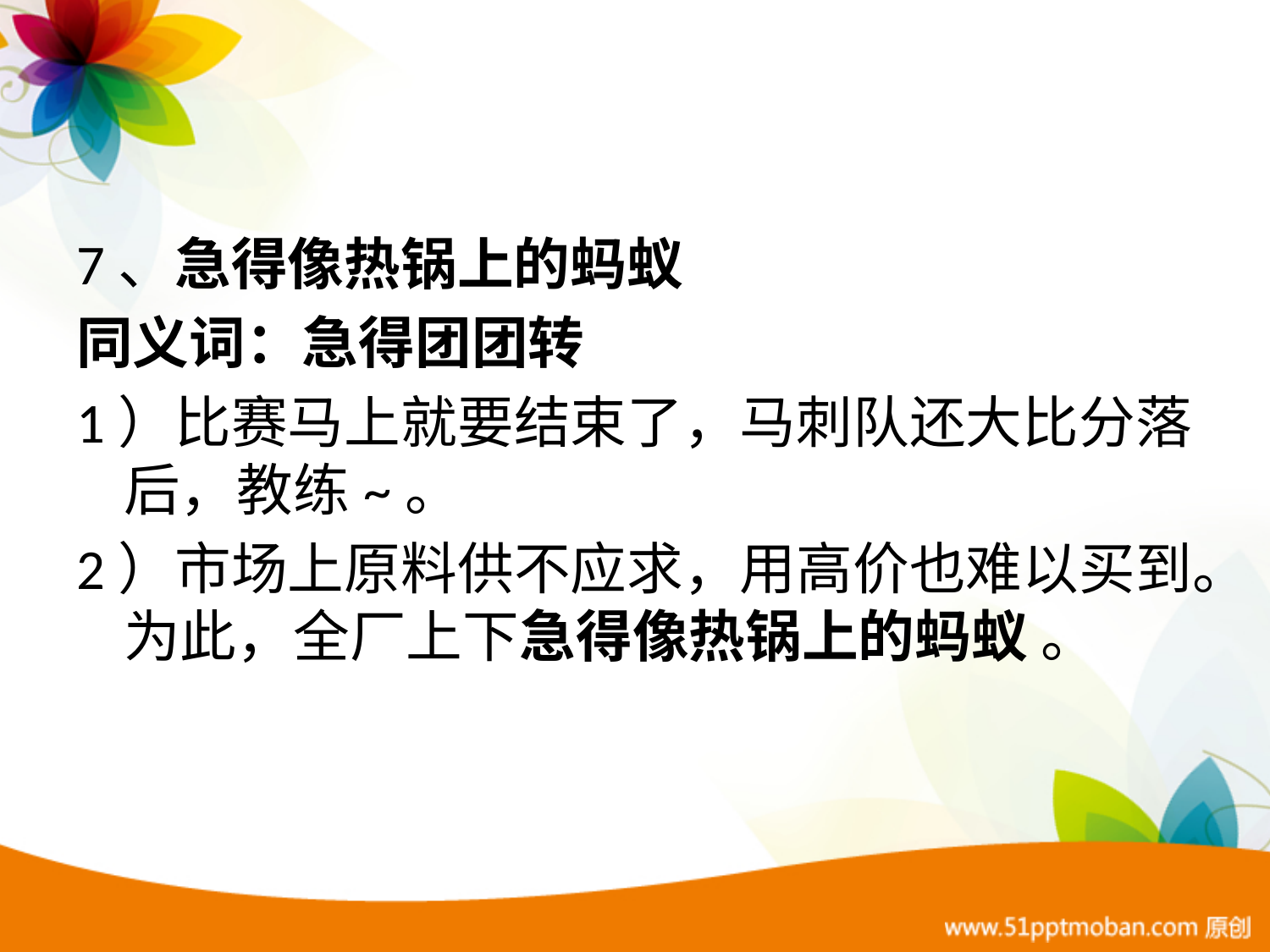

7、急得像热锅上的蚂蚁
同义词：急得团团转
1）比赛马上就要结束了，马刺队还大比分落后，教练~。
2）市场上原料供不应求，用高价也难以买到。为此，全厂上下急得像热锅上的蚂蚁 。